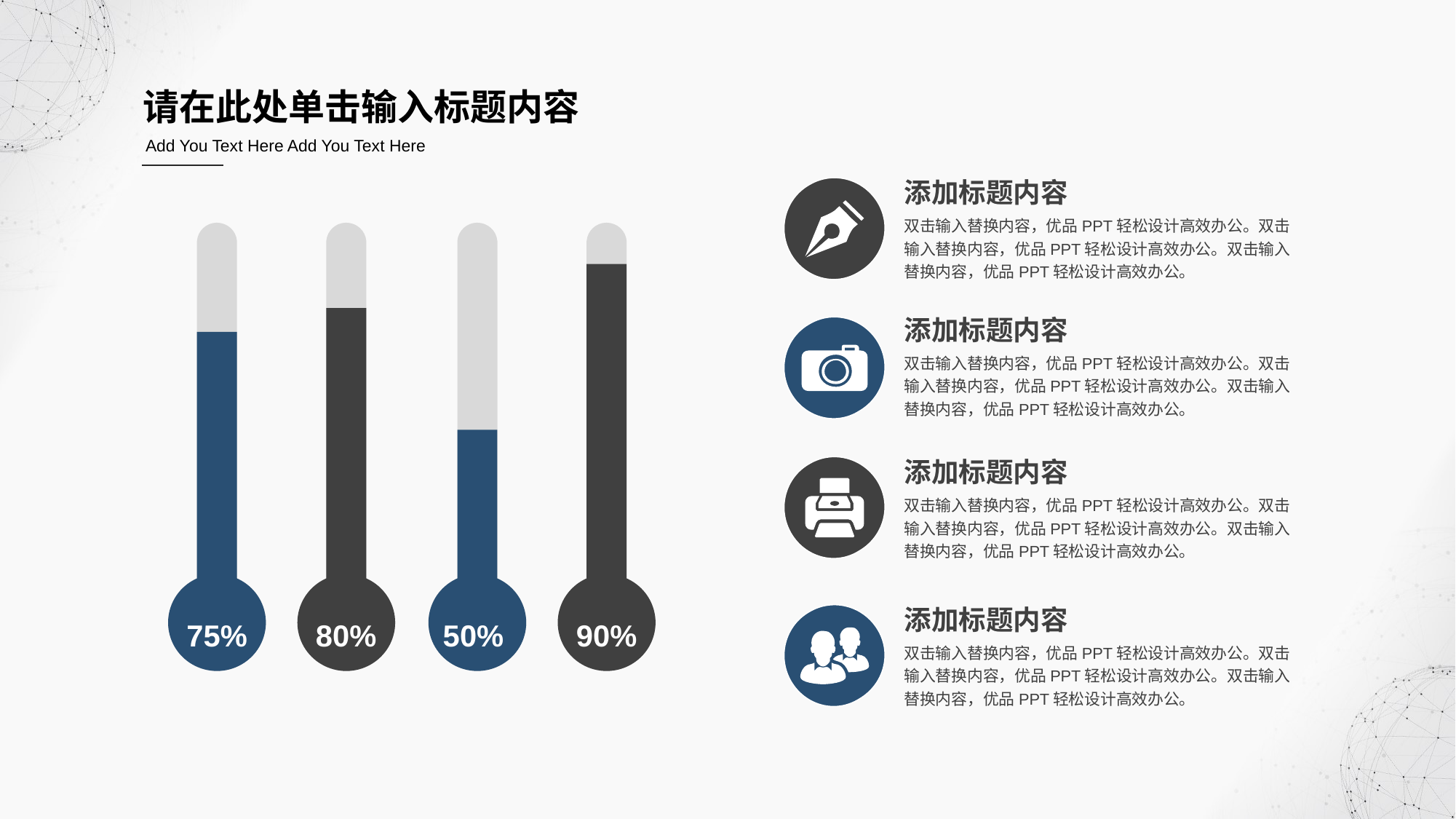

请在此处单击输入标题内容
Add You Text Here Add You Text Here
添加标题内容
双击输入替换内容，优品PPT轻松设计高效办公。双击输入替换内容，优品PPT轻松设计高效办公。双击输入替换内容，优品PPT轻松设计高效办公。

75%
80%
50%
90%
添加标题内容
双击输入替换内容，优品PPT轻松设计高效办公。双击输入替换内容，优品PPT轻松设计高效办公。双击输入替换内容，优品PPT轻松设计高效办公。

添加标题内容
双击输入替换内容，优品PPT轻松设计高效办公。双击输入替换内容，优品PPT轻松设计高效办公。双击输入替换内容，优品PPT轻松设计高效办公。
添加标题内容
双击输入替换内容，优品PPT轻松设计高效办公。双击输入替换内容，优品PPT轻松设计高效办公。双击输入替换内容，优品PPT轻松设计高效办公。